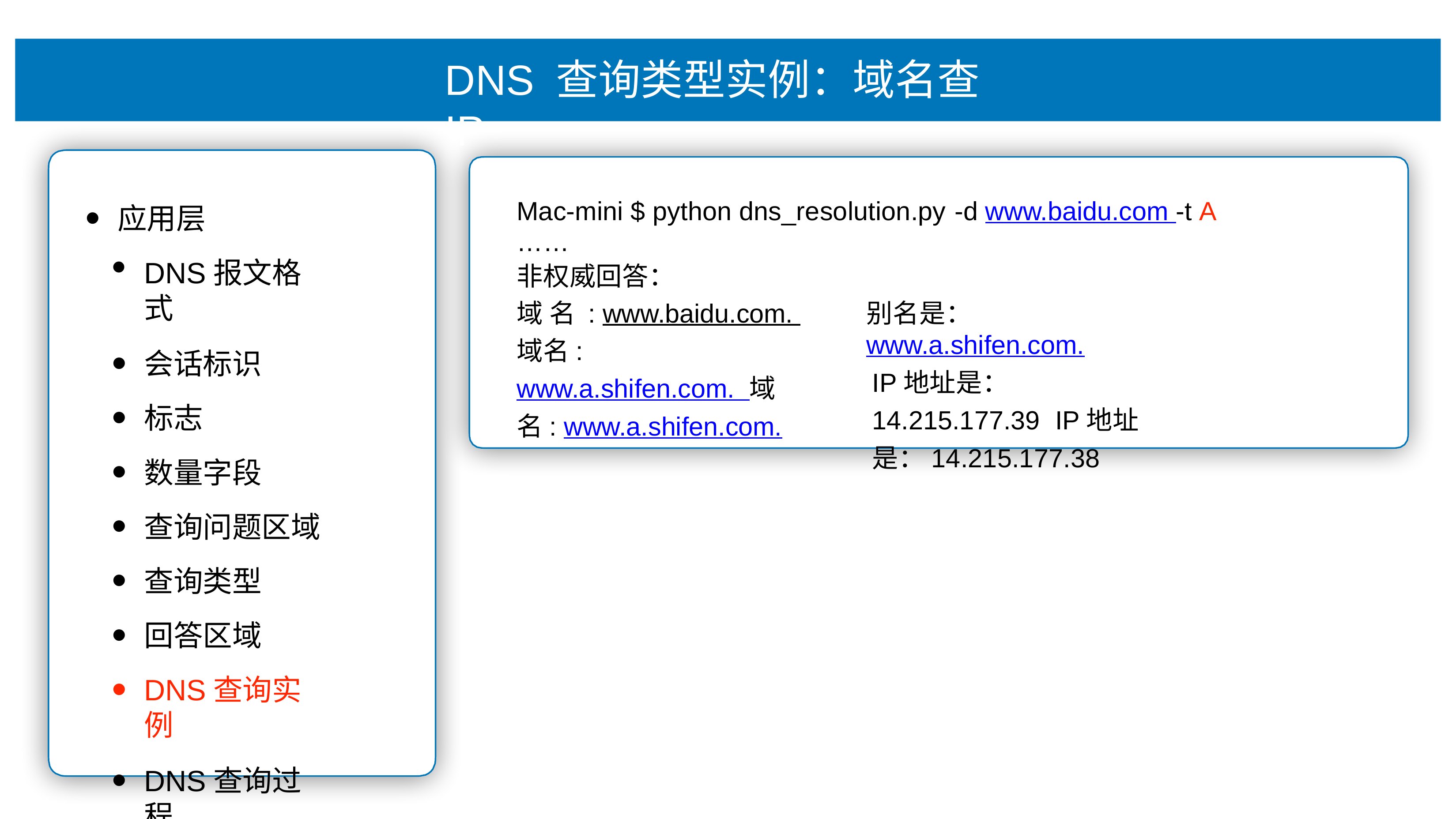

# DNS 查询类型实例：域名查IP

Mac-mini $ python dns_resolution.py -d www.baidu.com -t A
……
⾮权威回答：
应⽤层
DNS报⽂格式
会话标识
标志
数量字段
查询问题区域
查询类型
回答区域
DNS查询实例
DNS查询过程
域 名 : www.baidu.com.  域名: www.a.shifen.com.  域名: www.a.shifen.com.
别名是：www.a.shifen.com.
IP地址是：14.215.177.39  IP地址是：14.215.177.38